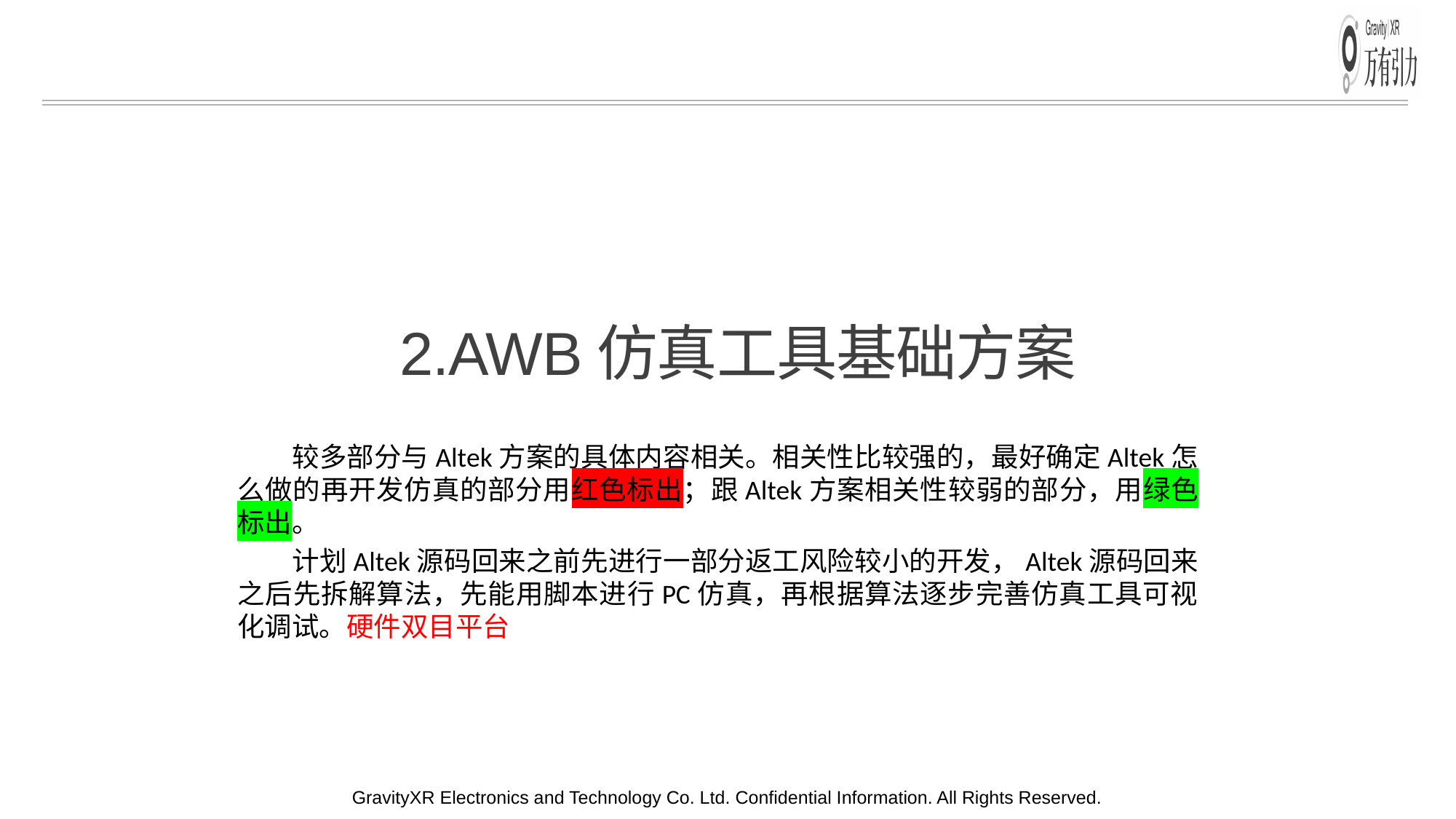

2.AWB仿真工具基础方案
较多部分与Altek方案的具体内容相关。相关性比较强的，最好确定Altek怎么做的再开发仿真的部分用红色标出；跟Altek方案相关性较弱的部分，用绿色标出。
计划Altek源码回来之前先进行一部分返工风险较小的开发，Altek源码回来之后先拆解算法，先能用脚本进行PC仿真，再根据算法逐步完善仿真工具可视化调试。硬件双目平台